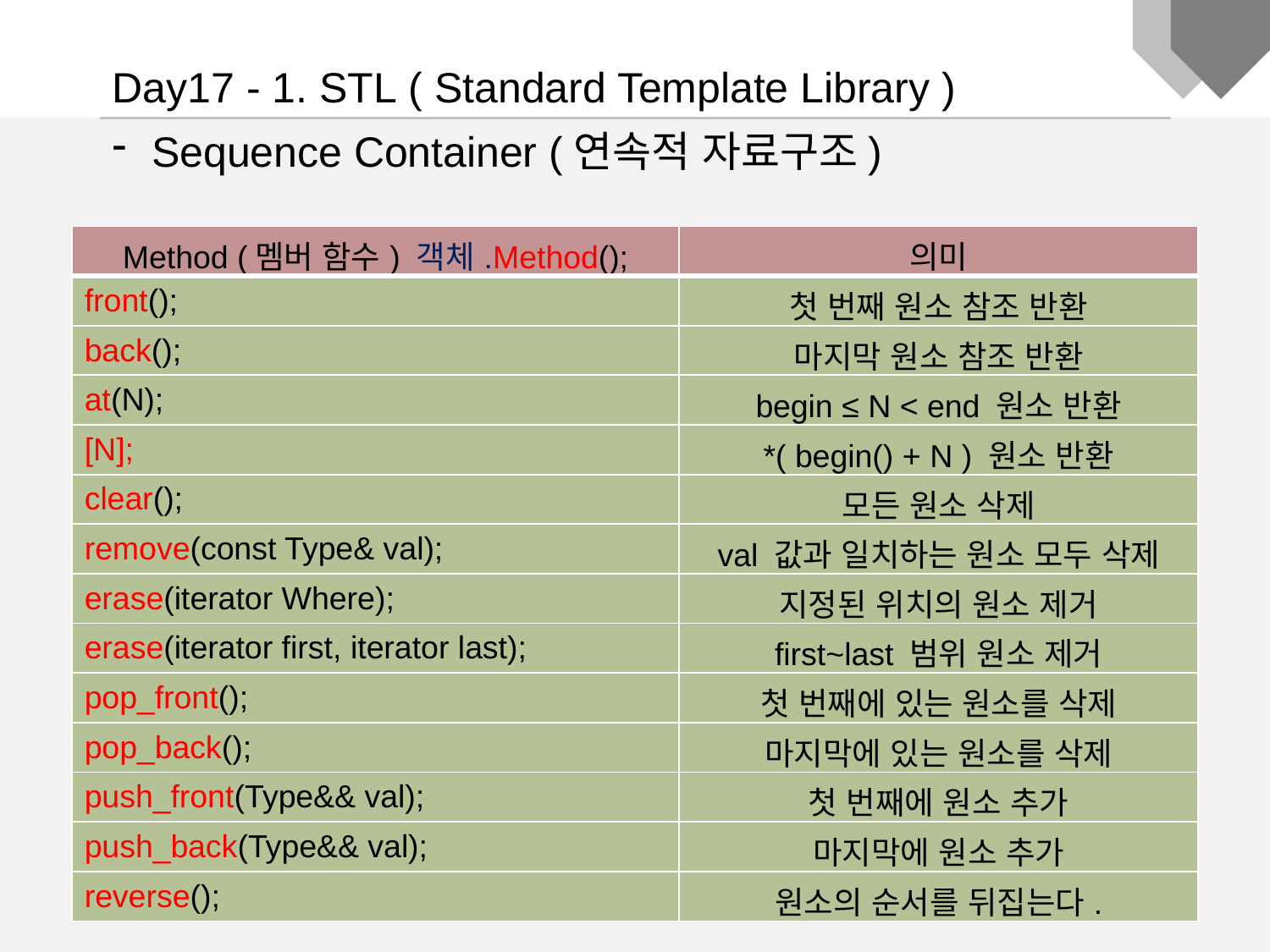

Day17 - 1. STL ( Standard Template Library )
Sequence Container (연속적 자료구조)
| Method (멤버 함수) 객체.Method(); | 의미 |
| --- | --- |
| front(); | 첫 번째 원소 참조 반환 |
| back(); | 마지막 원소 참조 반환 |
| at(N); | begin ≤ N < end 원소 반환 |
| [N]; | \*( begin() + N ) 원소 반환 |
| clear(); | 모든 원소 삭제 |
| remove(const Type& val); | val 값과 일치하는 원소 모두 삭제 |
| erase(iterator Where); | 지정된 위치의 원소 제거 |
| erase(iterator first, iterator last); | first~last 범위 원소 제거 |
| pop\_front(); | 첫 번째에 있는 원소를 삭제 |
| pop\_back(); | 마지막에 있는 원소를 삭제 |
| push\_front(Type&& val); | 첫 번째에 원소 추가 |
| push\_back(Type&& val); | 마지막에 원소 추가 |
| reverse(); | 원소의 순서를 뒤집는다. |